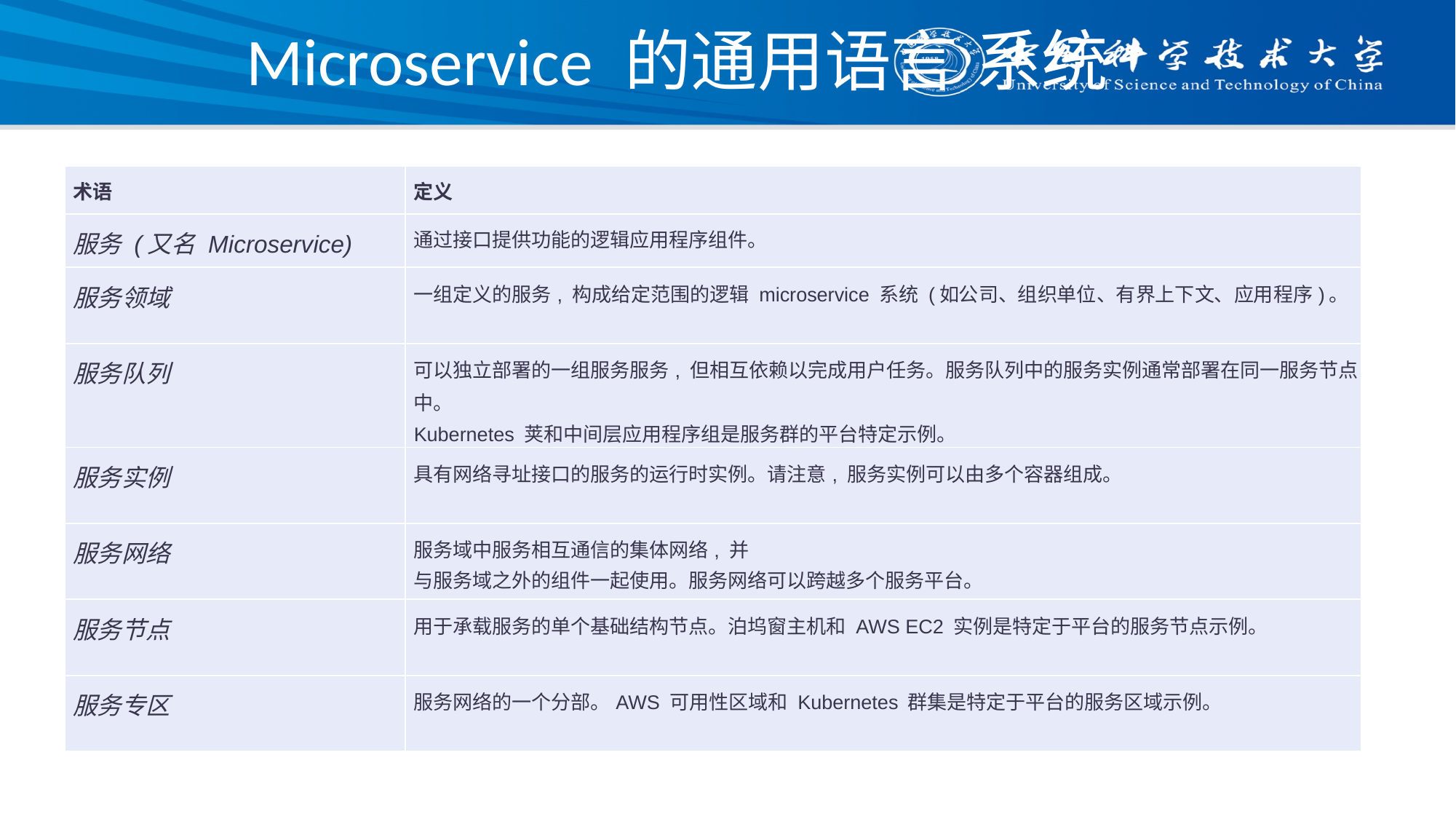

# Microservice 的通用语言 系统
| 术语 | 定义 |
| --- | --- |
| 服务 (又名 Microservice) | 通过接口提供功能的逻辑应用程序组件。 |
| 服务领域 | 一组定义的服务, 构成给定范围的逻辑 microservice 系统 (如公司、组织单位、有界上下文、应用程序)。 |
| 服务队列 | 可以独立部署的一组服务服务, 但相互依赖以完成用户任务。服务队列中的服务实例通常部署在同一服务节点中。 Kubernetes 荚和中间层应用程序组是服务群的平台特定示例。 |
| 服务实例 | 具有网络寻址接口的服务的运行时实例。请注意, 服务实例可以由多个容器组成。 |
| 服务网络 | 服务域中服务相互通信的集体网络, 并 与服务域之外的组件一起使用。服务网络可以跨越多个服务平台。 |
| 服务节点 | 用于承载服务的单个基础结构节点。泊坞窗主机和 AWS EC2 实例是特定于平台的服务节点示例。 |
| 服务专区 | 服务网络的一个分部。AWS 可用性区域和 Kubernetes 群集是特定于平台的服务区域示例。 |